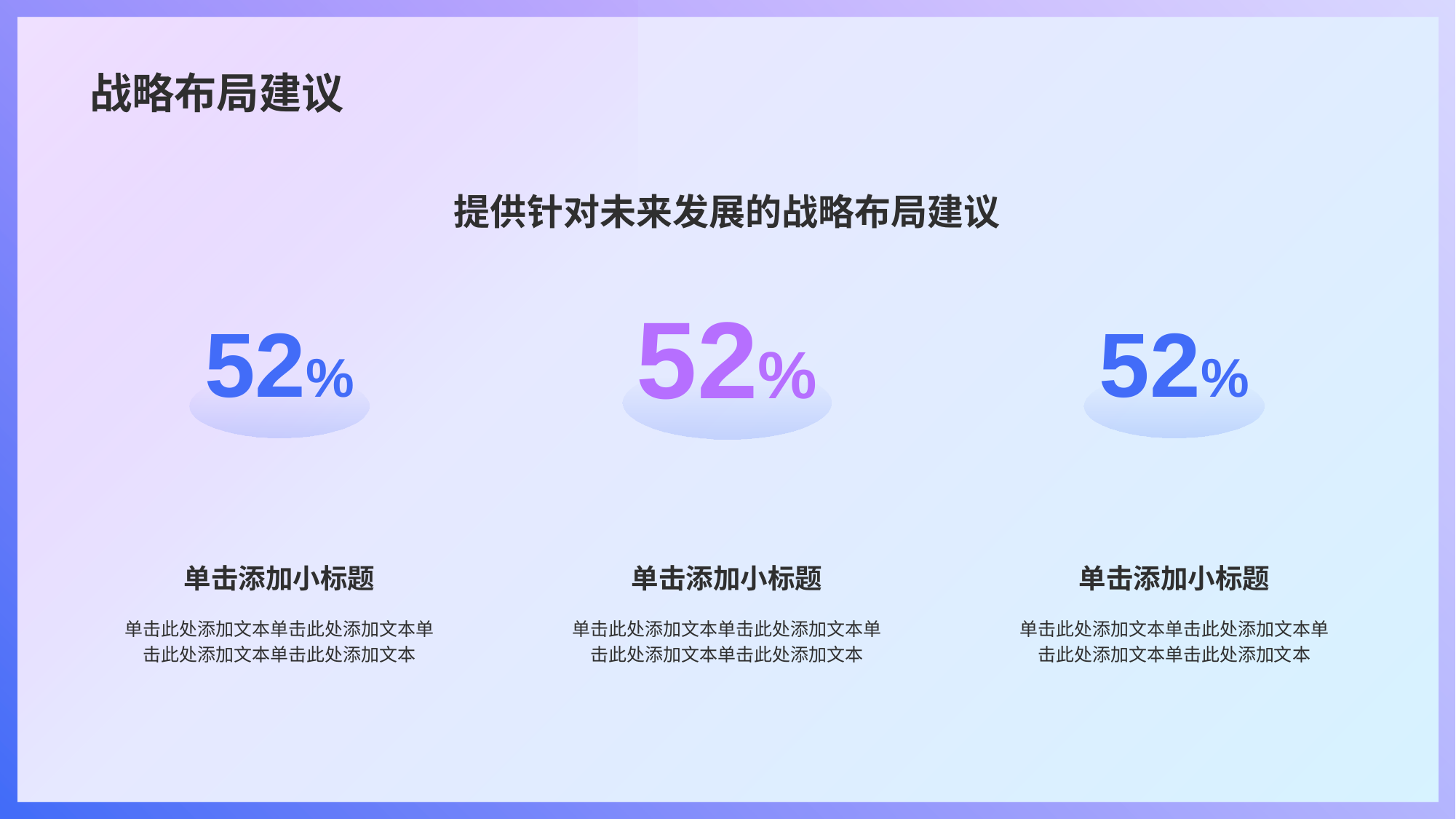

# 战略布局建议
提供针对未来发展的战略布局建议
52%
单击添加小标题
单击此处添加文本单击此处添加文本单击此处添加文本单击此处添加文本
52%
单击添加小标题
单击此处添加文本单击此处添加文本单击此处添加文本单击此处添加文本
52%
单击添加小标题
单击此处添加文本单击此处添加文本单击此处添加文本单击此处添加文本